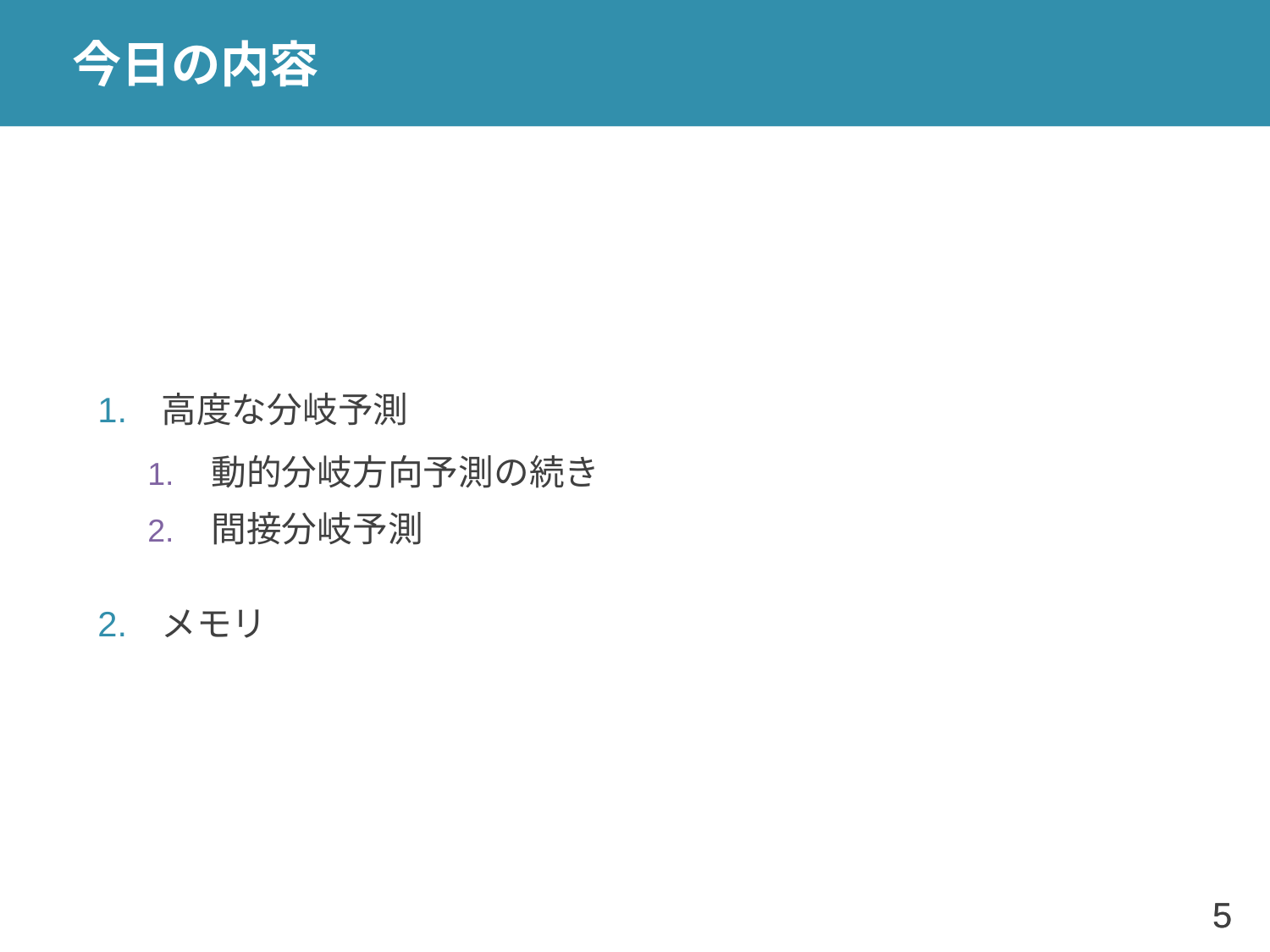

# 今日の内容
高度な分岐予測
動的分岐方向予測の続き
間接分岐予測
メモリ